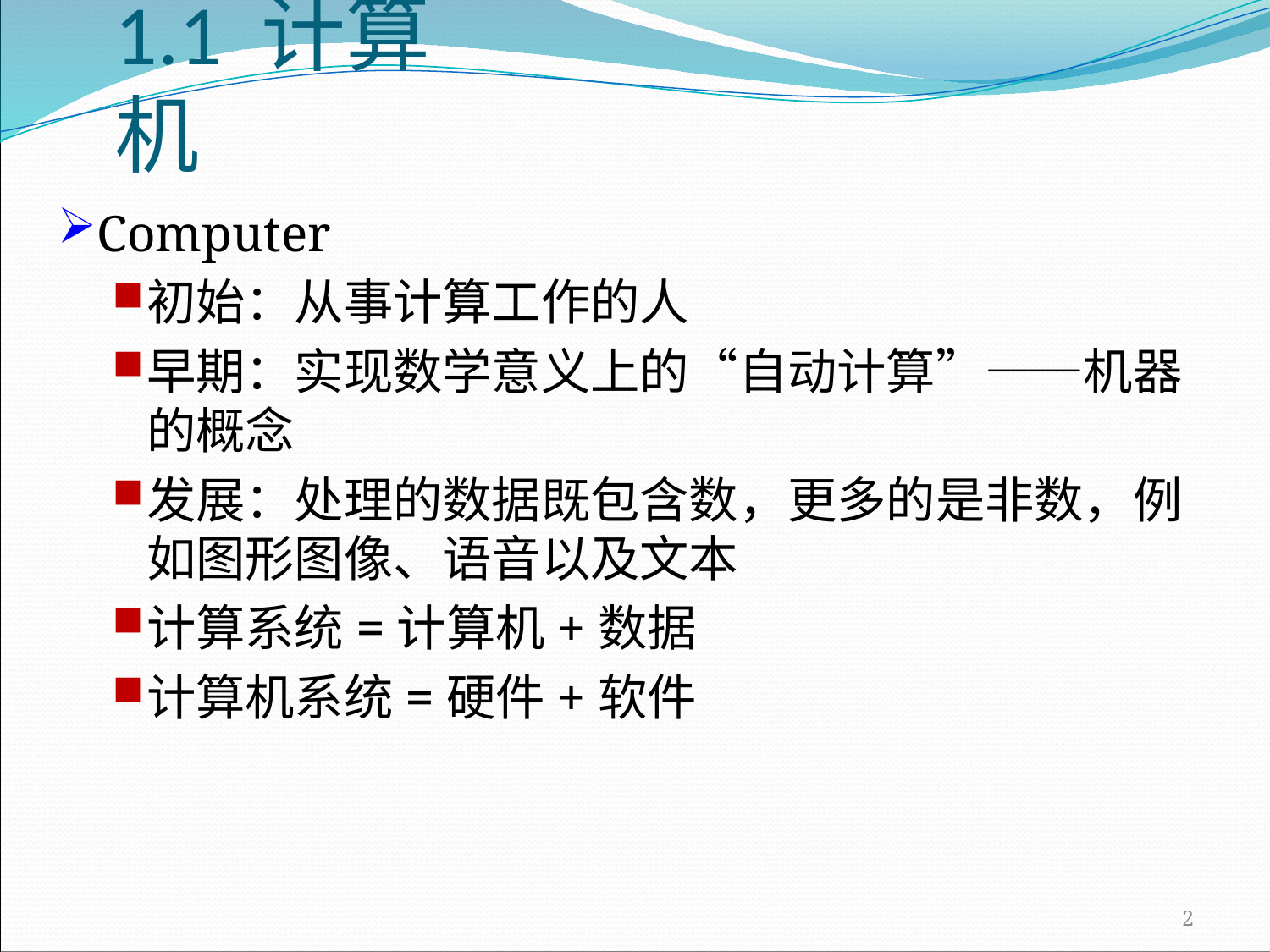

# 1.1 计算机
Computer
初始：从事计算工作的人
早期：实现数学意义上的“自动计算”——机器的概念
发展：处理的数据既包含数，更多的是非数，例如图形图像、语音以及文本
计算系统=计算机+数据
计算机系统=硬件+软件

2